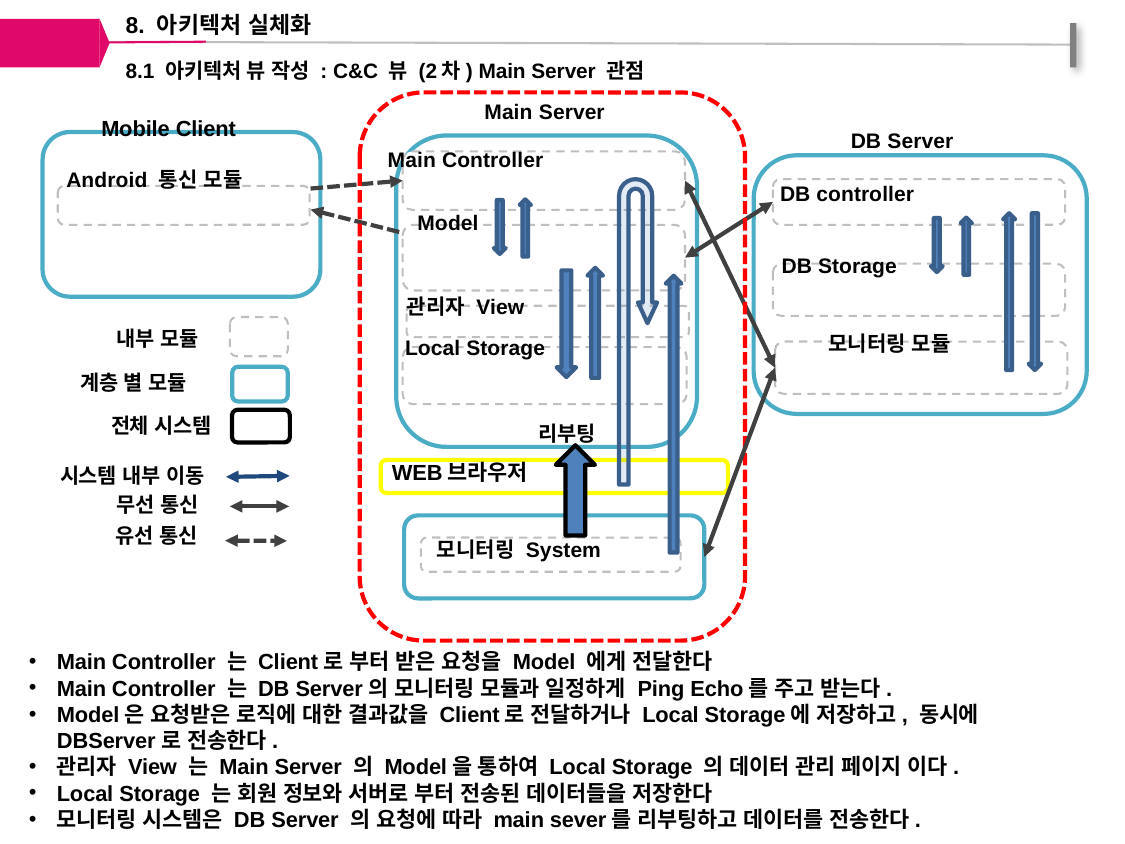

8. 아키텍처 실체화
8.1 아키텍처 뷰 작성 : C&C 뷰 (2차) Main Server 관점
Main Server

Mobile Client

DB Server

Main Controller

Android 통신 모듈
DB controller

Model

DB Storage

관리자 View

내부 모듈
모니터링 모듈
Local Storage

계층 별 모듈

전체 시스템

리부팅

WEB브라우저

시스템 내부 이동
무선 통신
유선 통신

모니터링 System
Main Controller 는 Client로 부터 받은 요청을 Model 에게 전달한다
Main Controller 는 DB Server의 모니터링 모듈과 일정하게 Ping Echo를 주고 받는다.
Model은 요청받은 로직에 대한 결과값을 Client로 전달하거나 Local Storage에 저장하고, 동시에 DBServer로 전송한다.
관리자 View 는 Main Server 의 Model을 통하여 Local Storage 의 데이터 관리 페이지 이다.
Local Storage 는 회원 정보와 서버로 부터 전송된 데이터들을 저장한다
모니터링 시스템은 DB Server 의 요청에 따라 main sever를 리부팅하고 데이터를 전송한다.